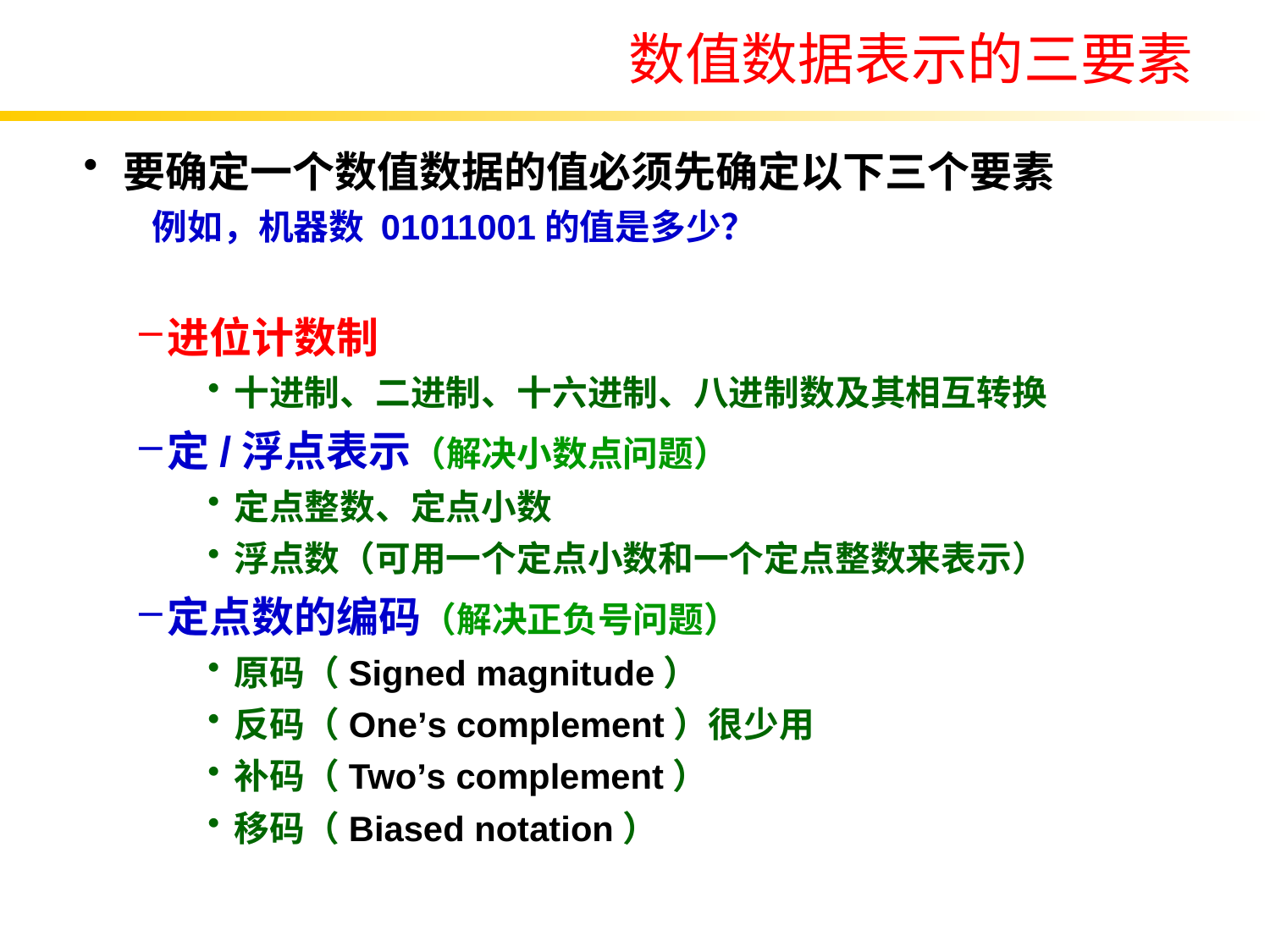

数值数据表示的三要素
要确定一个数值数据的值必须先确定以下三个要素
例如，机器数 01011001的值是多少？

进位计数制
十进制、二进制、十六进制、八进制数及其相互转换
定/浮点表示（解决小数点问题）
定点整数、定点小数
浮点数（可用一个定点小数和一个定点整数来表示）
定点数的编码（解决正负号问题）
原码（Signed magnitude）
反码（One’s complement）很少用
补码（Two’s complement）
移码（Biased notation）